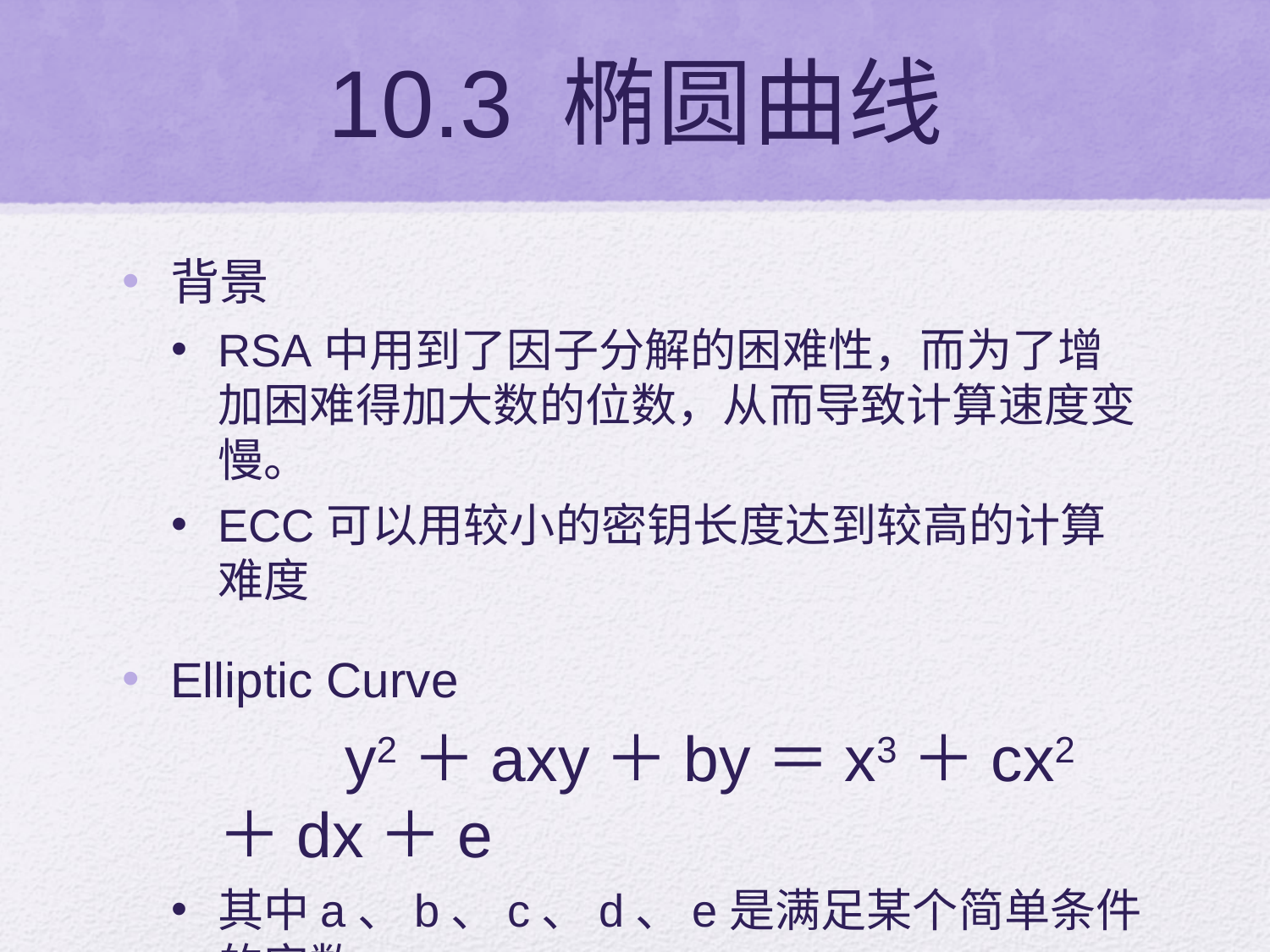

# 10.3 椭圆曲线
背景
RSA中用到了因子分解的困难性，而为了增加困难得加大数的位数，从而导致计算速度变慢。
ECC可以用较小的密钥长度达到较高的计算难度
Elliptic Curve
		y2＋axy＋by＝x3＋cx2＋dx＋e
其中a、b、c、d、e是满足某个简单条件的实数
另有O点被定义为无穷点/零点
点加法P＋Q＝R定义为
过P、Q和椭圆曲线相交的第三点的X轴对称点R